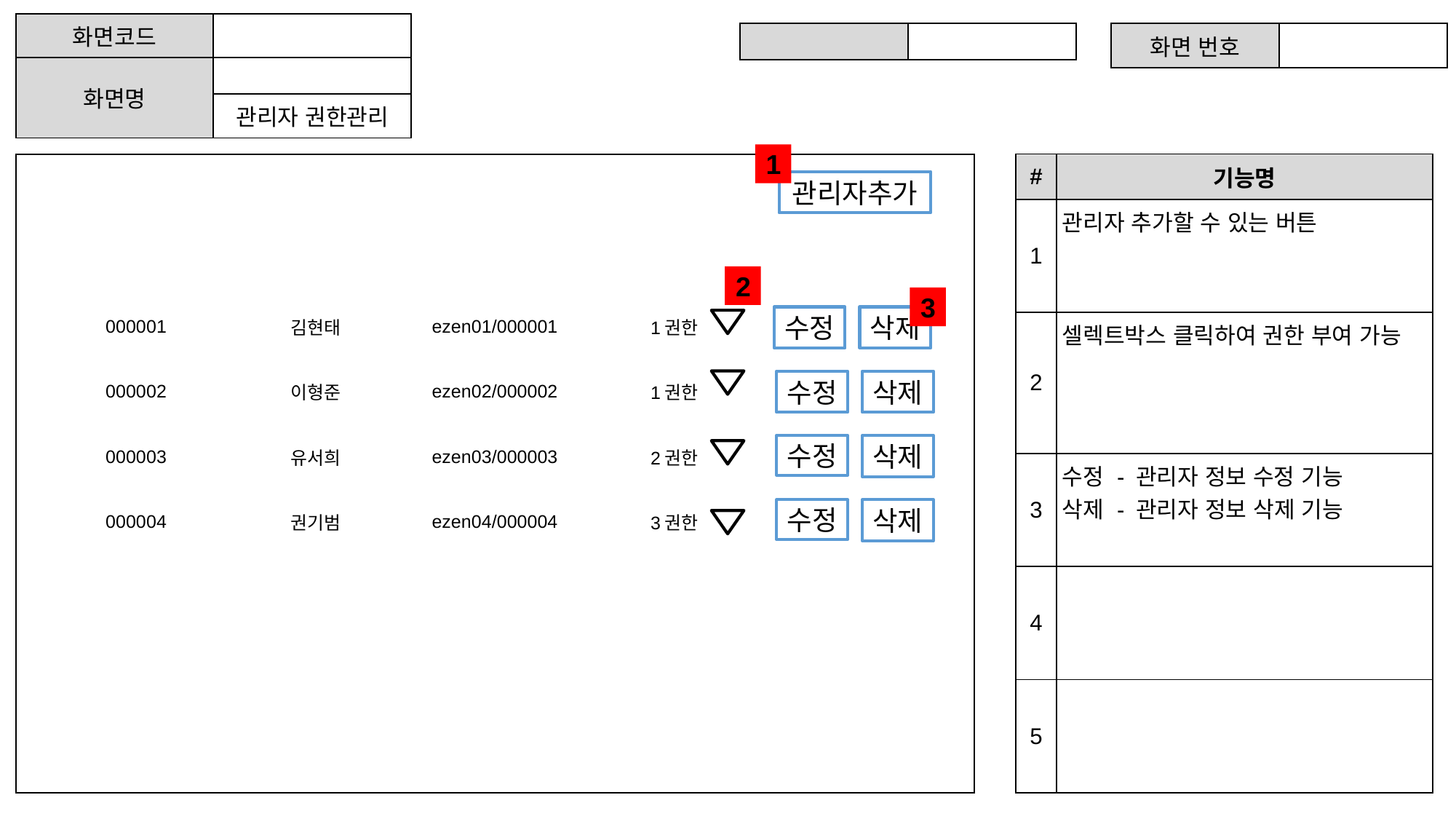

| 화면코드 |  |
| --- | --- |
| 화면명 |  |
|  | 관리자 권한관리 |
|  |  |
| --- | --- |
| 화면 번호 |  |
| --- | --- |
1

| # | 기능명 |
| --- | --- |
| 1 | 관리자 추가할 수 있는 버튼 |
| 2 | 셀렉트박스 클릭하여 권한 부여 가능 |
| 3 | 수정 - 관리자 정보 수정 기능 삭제 - 관리자 정보 삭제 기능 |
| 4 |  |
| 5 |  |
관리자추가
| 사번 | 이름 | 아이디/비밀번호 | 권한관리 | 수정/삭제 |
| --- | --- | --- | --- | --- |
| 000001 | 김현태 | ezen01/000001 | 1권한 |  |
| 000002 | 이형준 | ezen02/000002 | 1권한 |  |
| 000003 | 유서희 | ezen03/000003 | 2권한 |  |
| 000004 | 권기범 | ezen04/000004 | 3권한 |  |
2

3

수정
삭제

수정
삭제
수정
삭제

수정
삭제